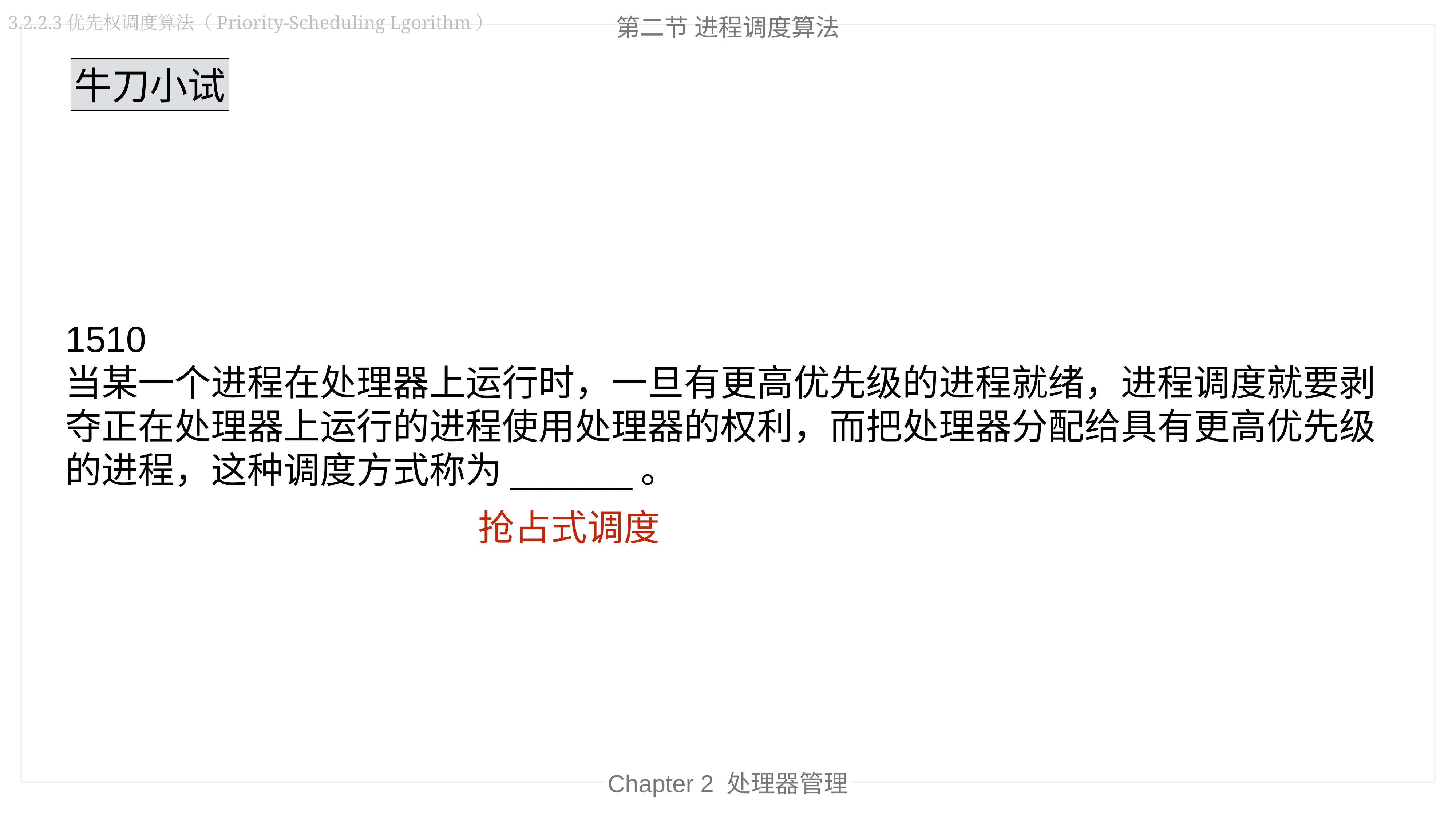

第二节 进程调度算法
3.2.2.3优先权调度算法（Priority-Scheduling Lgorithm）
牛刀小试
1510
当某一个进程在处理器上运行时，一旦有更高优先级的进程就绪，进程调度就要剥夺正在处理器上运行的进程使用处理器的权利，而把处理器分配给具有更高优先级的进程，这种调度方式称为______。
抢占式调度
Chapter 2 处理器管理